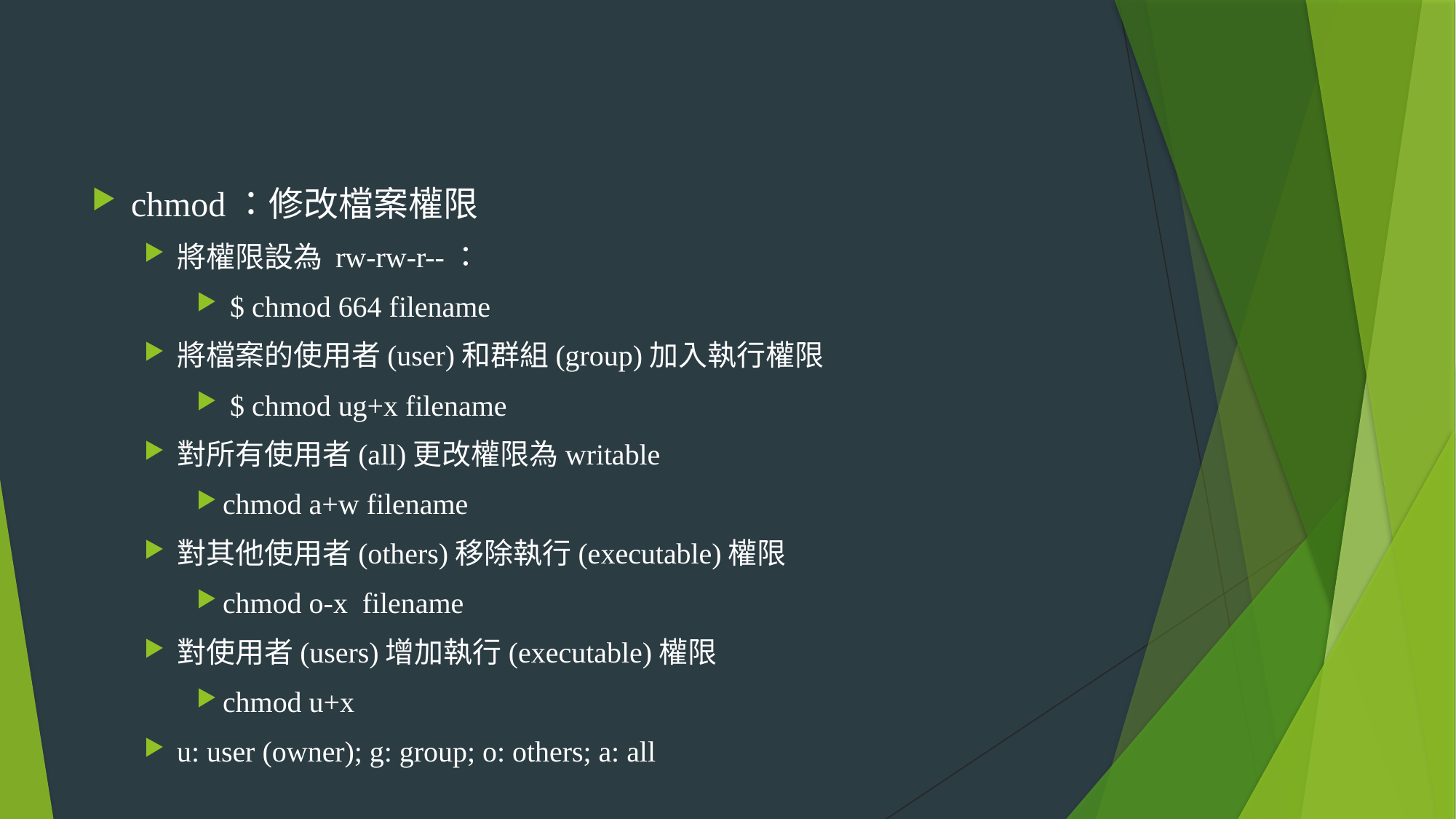

#
chmod：修改檔案權限
將權限設為 rw-rw-r--：
 $ chmod 664 filename
將檔案的使用者(user)和群組(group)加入執行權限
 $ chmod ug+x filename
對所有使用者(all)更改權限為writable
chmod a+w filename
對其他使用者(others)移除執行(executable)權限
chmod o-x  filename
對使用者(users)增加執行(executable)權限
chmod u+x
u: user (owner); g: group; o: others; a: all